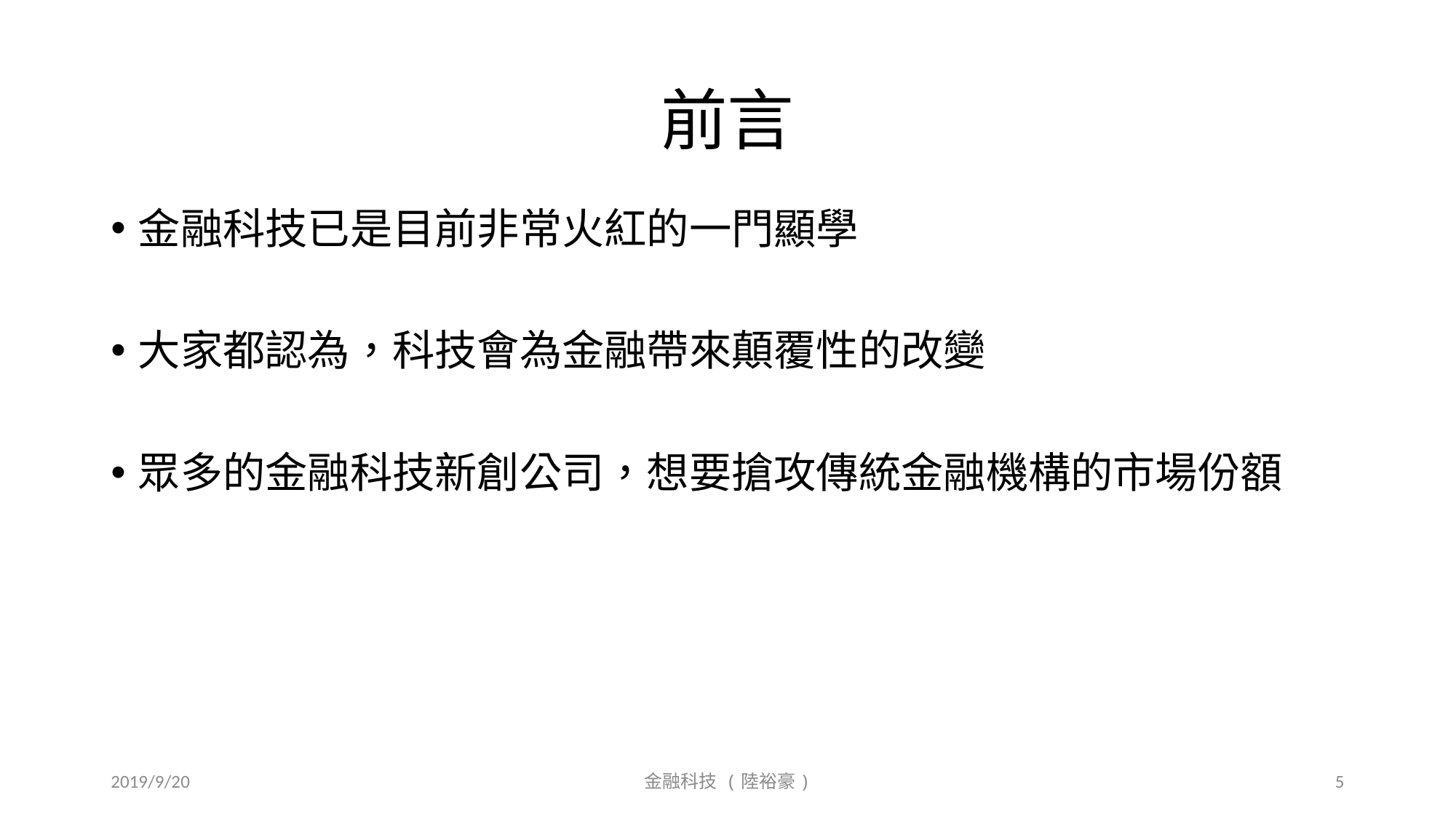

# 前言
金融科技已是目前非常火紅的一門顯學

大家都認為，科技會為金融帶來顛覆性的改變

眾多的金融科技新創公司，想要搶攻傳統金融機構的市場份額

2019/9/20
金融科技 (陸裕豪)
5